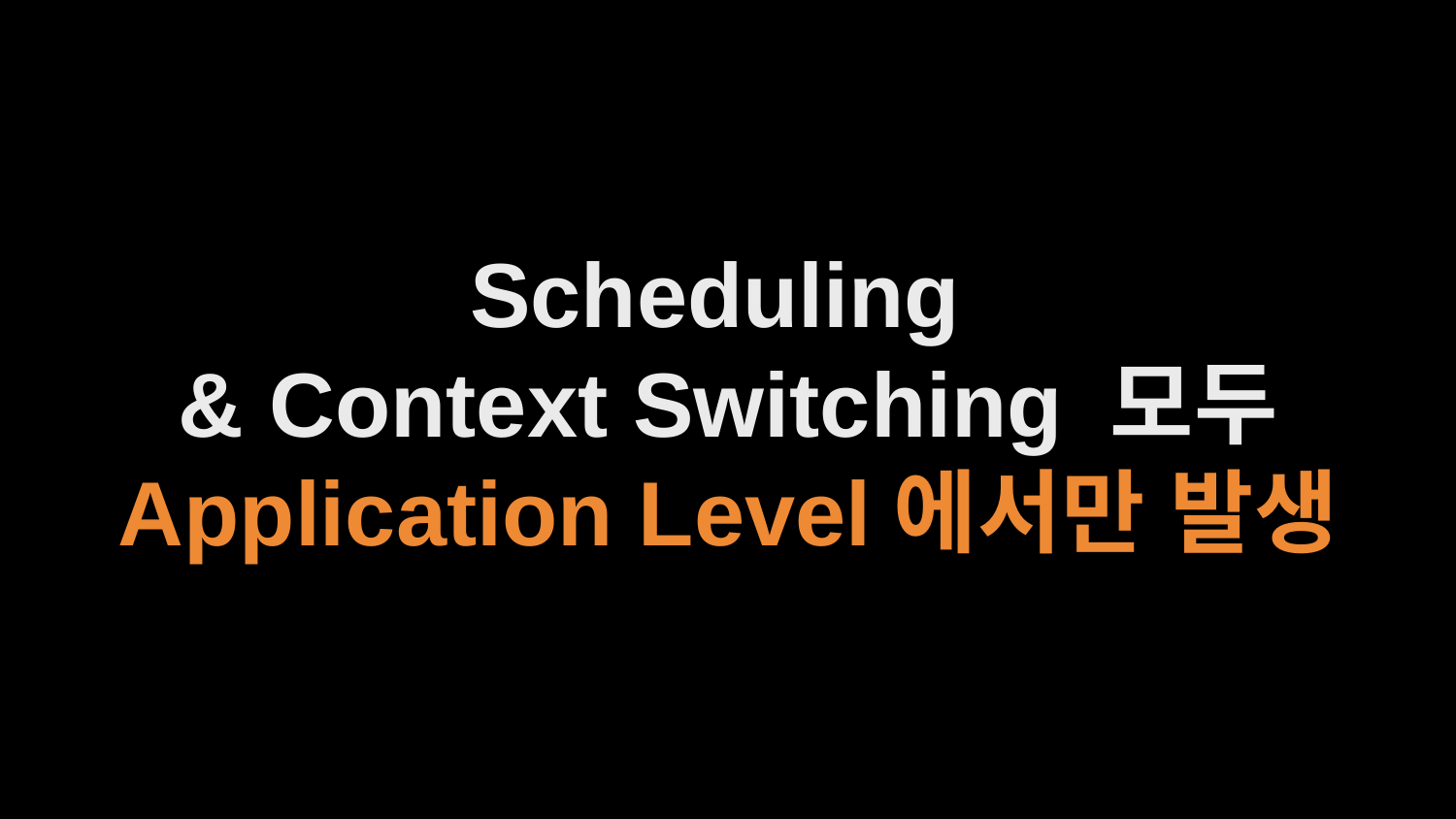

Scheduling
& Context Switching 모두 Application Level에서만 발생